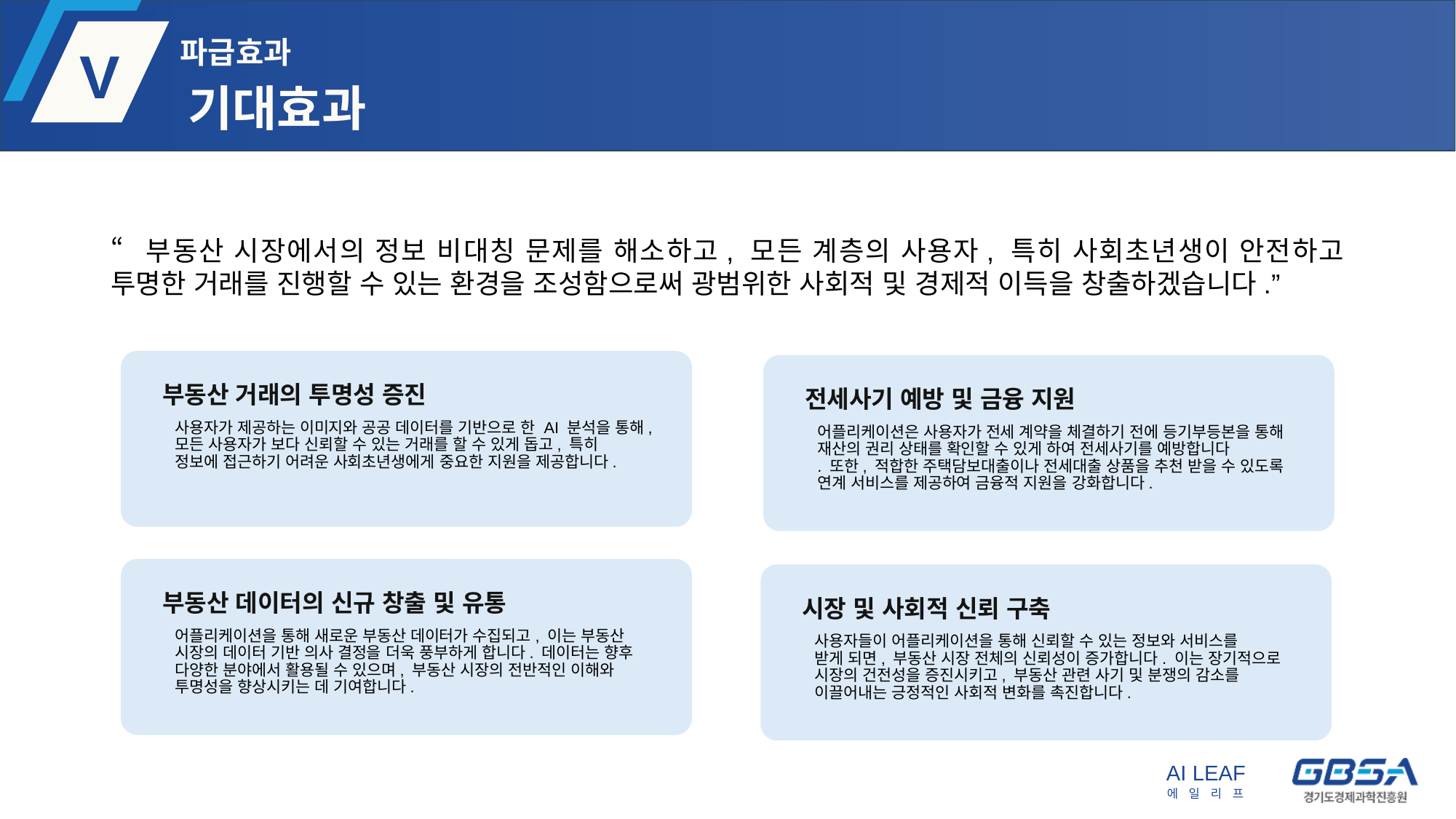

# 기대효과
“부동산 시장에서의 정보 비대칭 문제를 해소하고, 모든 계층의 사용자, 특히 사회초년생이 안전하고 투명한 거래를 진행할 수 있는 환경을 조성함으로써 광범위한 사회적 및 경제적 이득을 창출하겠습니다.”

부동산 거래의 투명성 증진
전세사기 예방 및 금융 지원
사용자가 제공하는 이미지와 공공 데이터를 기반으로 한 AI 분석을 통해, 모든 사용자가 보다 신뢰할 수 있는 거래를 할 수 있게 돕고, 특히
정보에 접근하기 어려운 사회초년생에게 중요한 지원을 제공합니다.
어플리케이션은 사용자가 전세 계약을 체결하기 전에 등기부등본을 통해 재산의 권리 상태를 확인할 수 있게 하여 전세사기를 예방합니다
. 또한, 적합한 주택담보대출이나 전세대출 상품을 추천 받을 수 있도록 연계 서비스를 제공하여 금융적 지원을 강화합니다.

부동산 데이터의 신규 창출 및 유통
시장 및 사회적 신뢰 구축
어플리케이션을 통해 새로운 부동산 데이터가 수집되고, 이는 부동산
시장의 데이터 기반 의사 결정을 더욱 풍부하게 합니다. 데이터는 향후 다양한 분야에서 활용될 수 있으며, 부동산 시장의 전반적인 이해와
투명성을 향상시키는 데 기여합니다.
사용자들이 어플리케이션을 통해 신뢰할 수 있는 정보와 서비스를
받게 되면, 부동산 시장 전체의 신뢰성이 증가합니다. 이는 장기적으로 시장의 건전성을 증진시키고, 부동산 관련 사기 및 분쟁의 감소를
이끌어내는 긍정적인 사회적 변화를 촉진합니다.